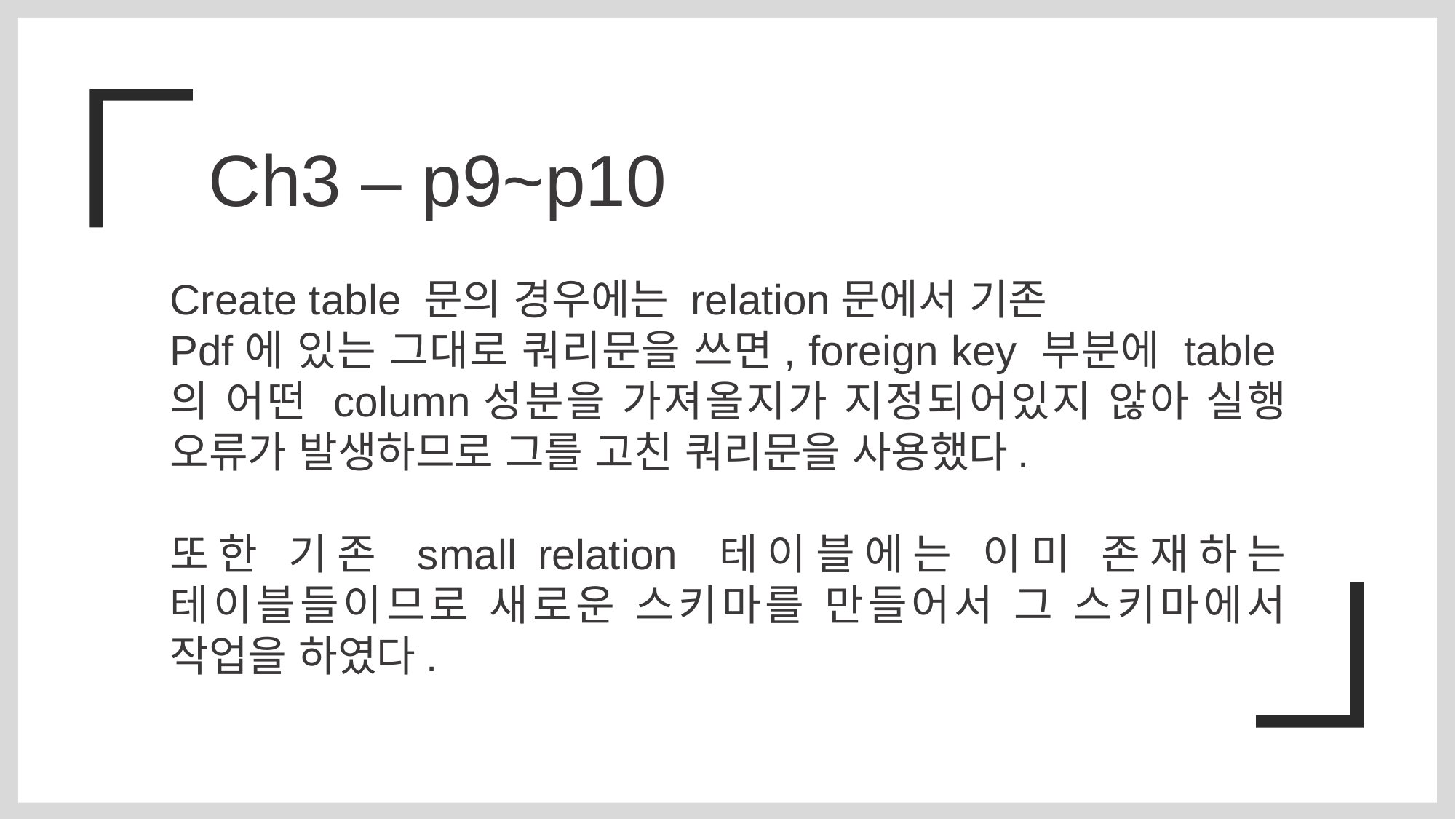

Ch3 – p9~p10
Create table 문의 경우에는 relation문에서 기존
Pdf에 있는 그대로 쿼리문을 쓰면, foreign key 부분에 table의 어떤 column성분을 가져올지가 지정되어있지 않아 실행 오류가 발생하므로 그를 고친 쿼리문을 사용했다.

또한 기존 small relation 테이블에는 이미 존재하는 테이블들이므로 새로운 스키마를 만들어서 그 스키마에서 작업을 하였다.